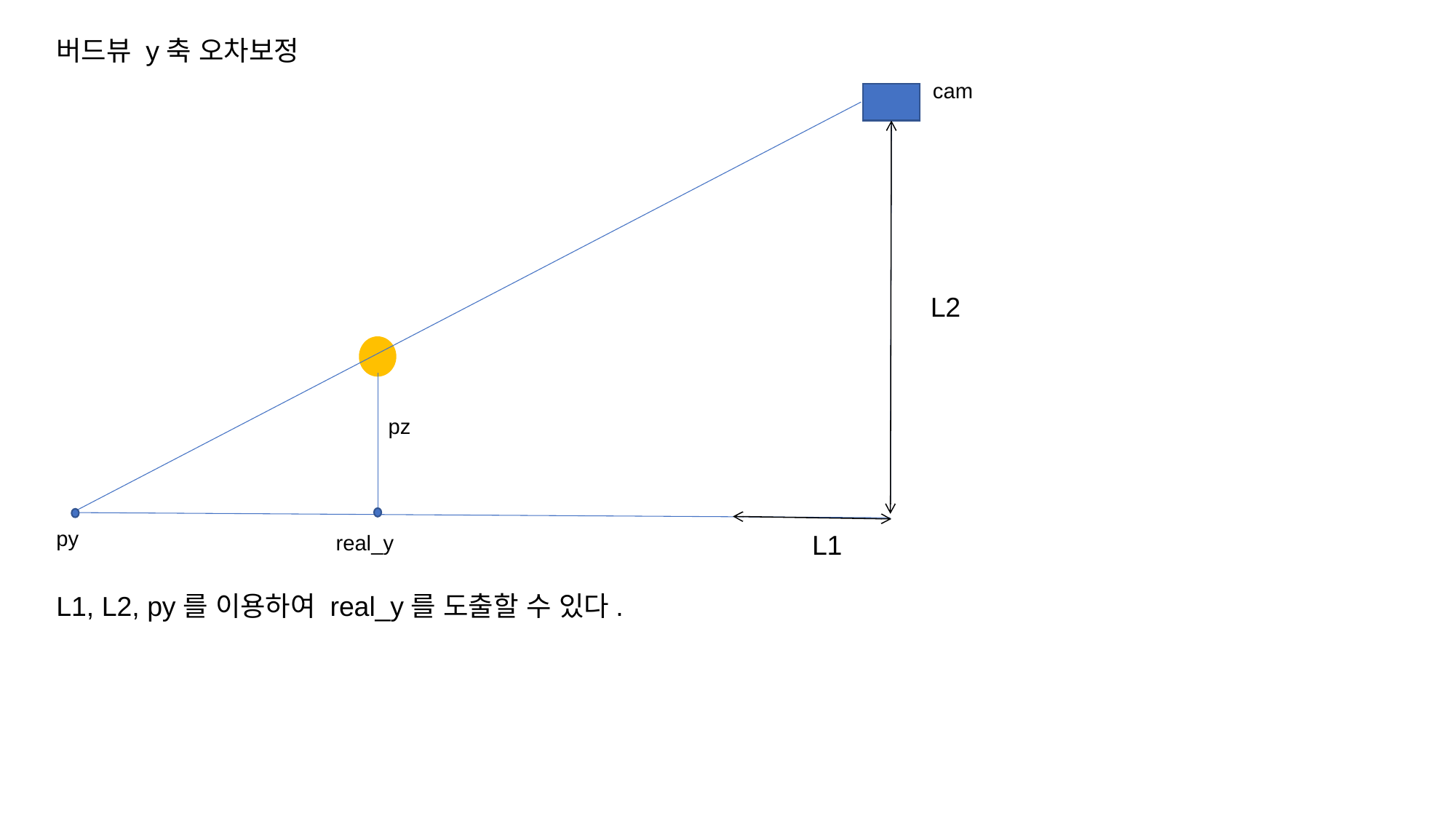

버드뷰 y축 오차보정
cam

L2

pz

py
L1
real_y
L1, L2, py를 이용하여 real_y를 도출할 수 있다.